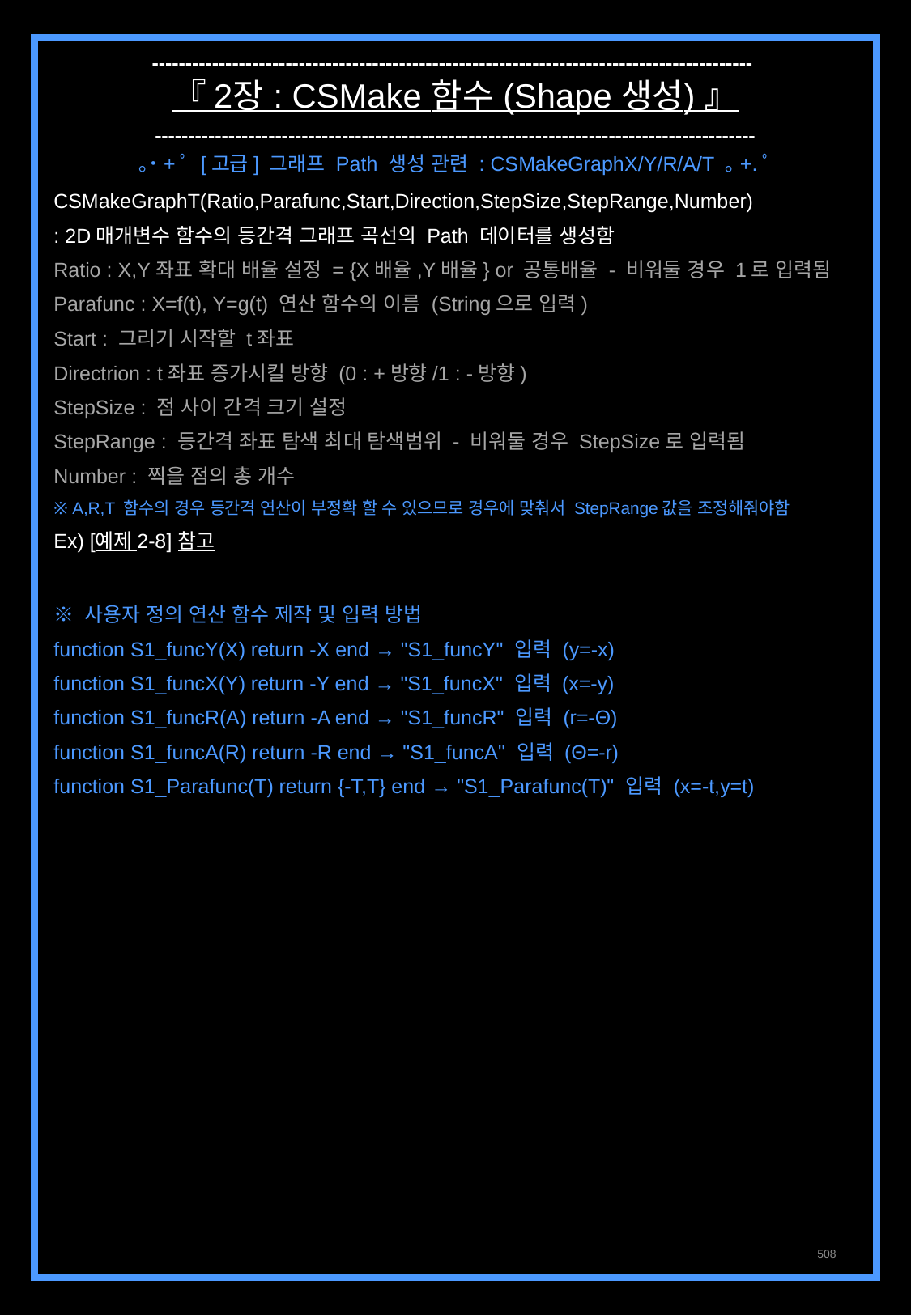

------------------------------------------------------------------------------------------
『 2장 : CSMake 함수 (Shape 생성) 』
------------------------------------------------------------------------------------------
｡˙+ﾟ [고급] 그래프 Path 생성 관련 : CSMakeGraphX/Y/R/A/T ｡+.ﾟ
CSMakeGraphT(Ratio,Parafunc,Start,Direction,StepSize,StepRange,Number)
: 2D매개변수 함수의 등간격 그래프 곡선의 Path 데이터를 생성함
Ratio : X,Y좌표 확대 배율 설정 = {X배율,Y배율} or 공통배율 - 비워둘 경우 1로 입력됨
Parafunc : X=f(t), Y=g(t) 연산 함수의 이름 (String으로 입력)
Start : 그리기 시작할 t좌표
Directrion : t좌표 증가시킬 방향 (0 : +방향/1 : -방향)
StepSize : 점 사이 간격 크기 설정
StepRange : 등간격 좌표 탐색 최대 탐색범위 - 비워둘 경우 StepSize로 입력됨
Number : 찍을 점의 총 개수
※ A,R,T 함수의 경우 등간격 연산이 부정확 할 수 있으므로 경우에 맞춰서 StepRange값을 조정해줘야함
Ex) [예제 2-8] 참고

※ 사용자 정의 연산 함수 제작 및 입력 방법
function S1_funcY(X) return -X end → "S1_funcY" 입력 (y=-x)
function S1_funcX(Y) return -Y end → "S1_funcX" 입력 (x=-y)
function S1_funcR(A) return -A end → "S1_funcR" 입력 (r=-Θ)
function S1_funcA(R) return -R end → "S1_funcA" 입력 (Θ=-r)
function S1_Parafunc(T) return {-T,T} end → "S1_Parafunc(T)" 입력 (x=-t,y=t)
508